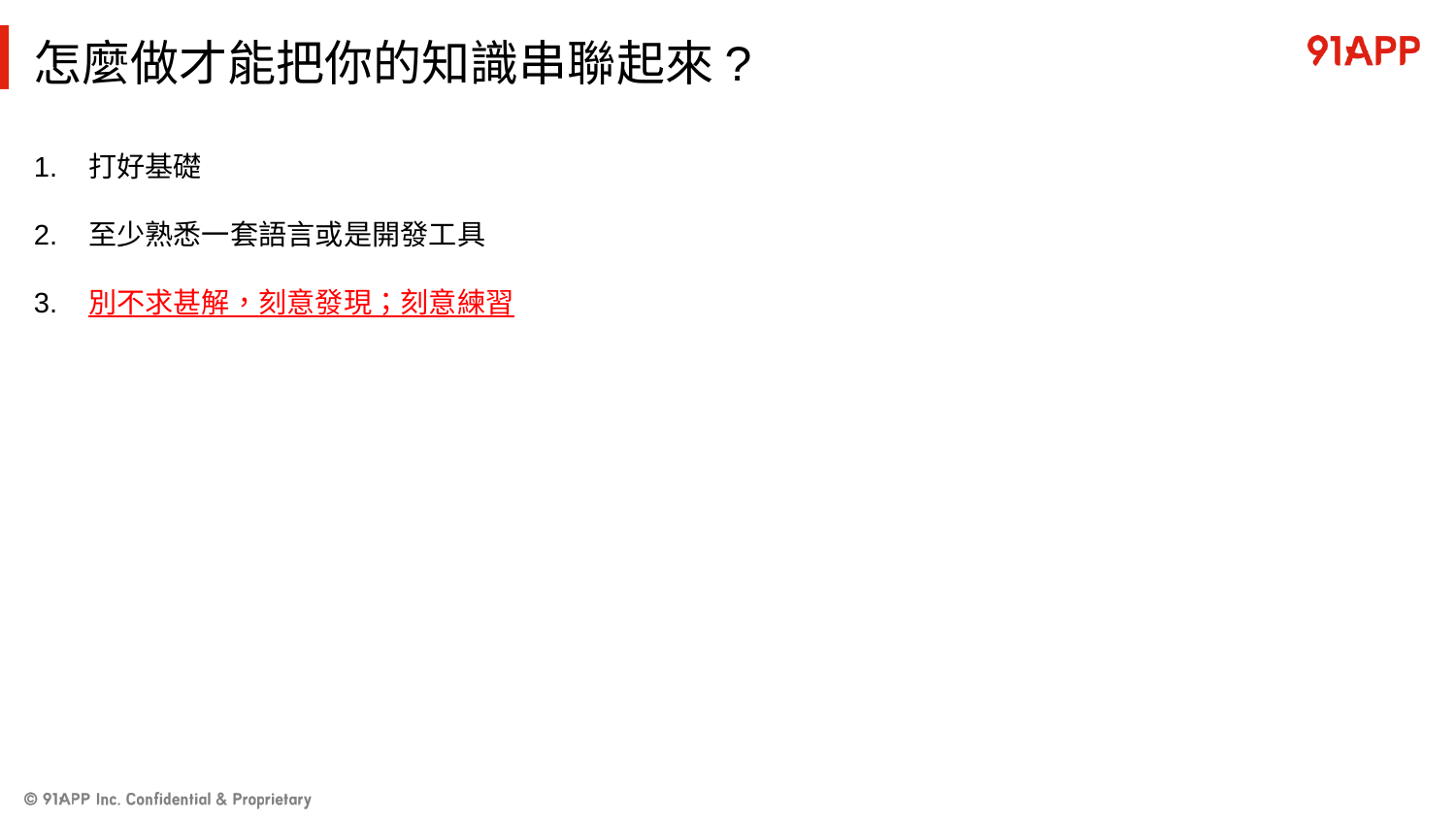

# 怎麼做才能把你的知識串聯起來?

打好基礎
至少熟悉一套語言或是開發工具
別不求甚解，刻意發現；刻意練習